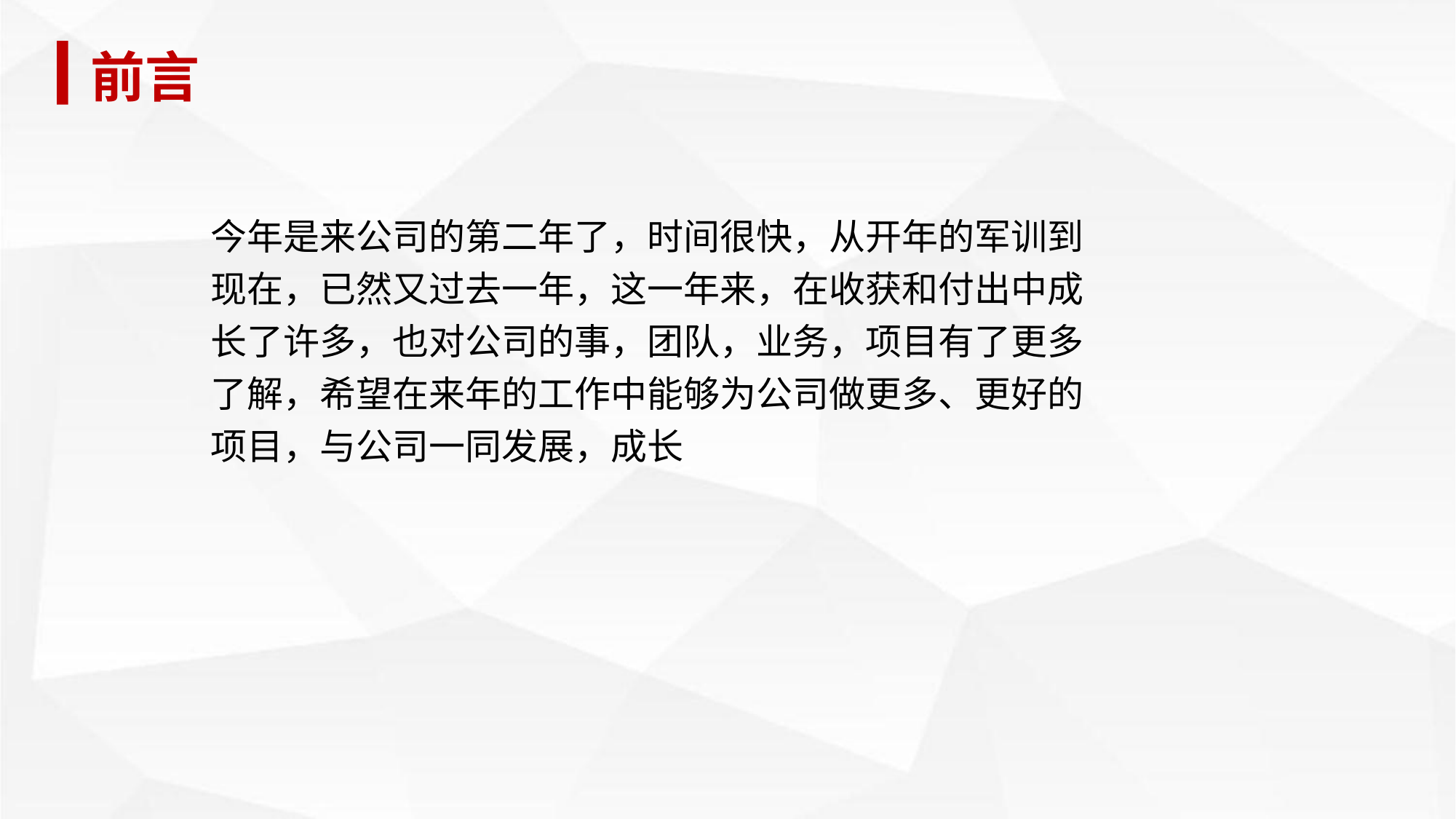

前言

今年是来公司的第二年了，时间很快，从开年的军训到现在，已然又过去一年，这一年来，在收获和付出中成长了许多，也对公司的事，团队，业务，项目有了更多了解，希望在来年的工作中能够为公司做更多、更好的项目，与公司一同发展，成长